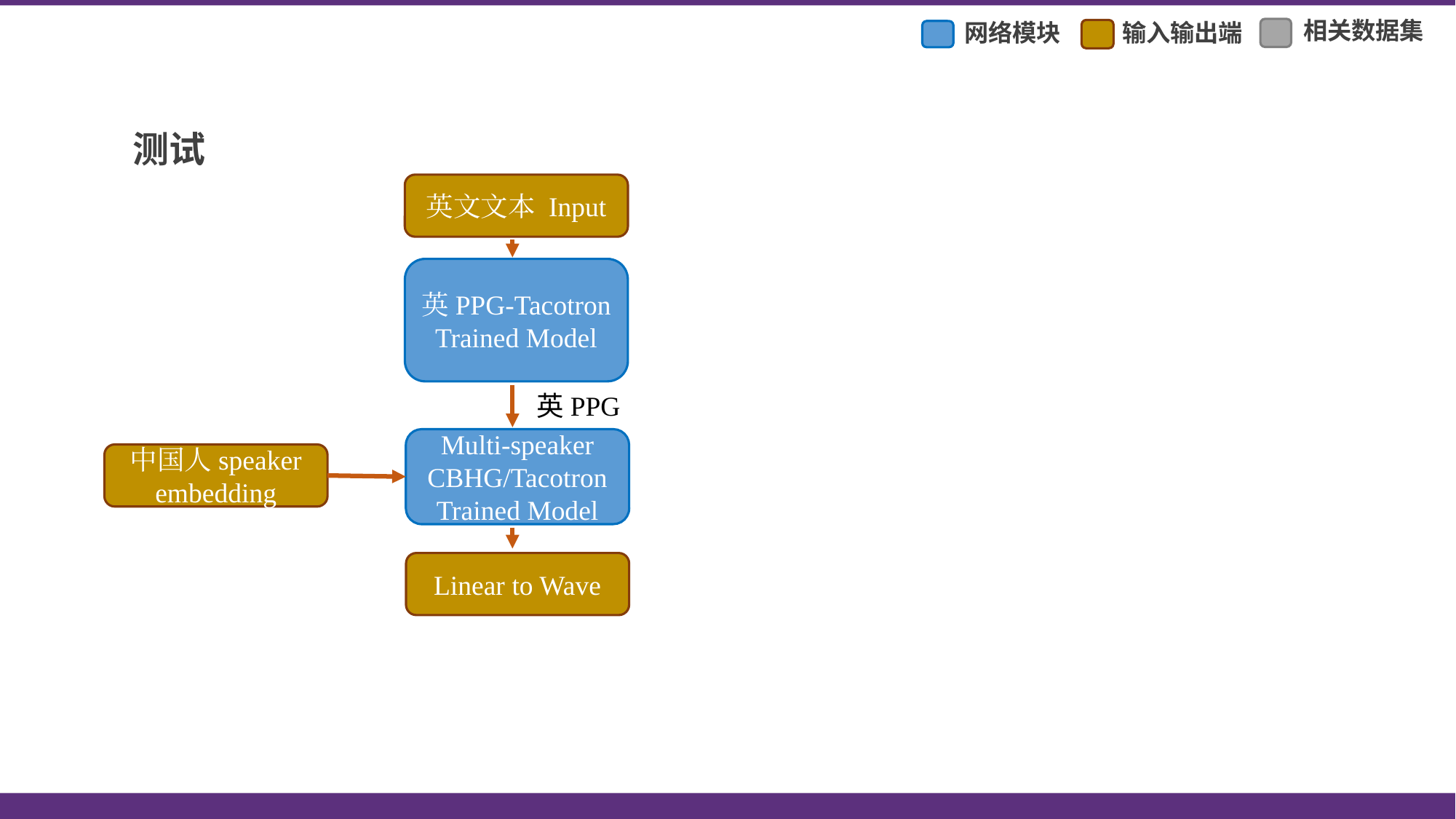

相关数据集
网络模块
输入输出端

测试
英文文本 Input
英PPG-Tacotron Trained Model
英PPG
Multi-speaker CBHG/Tacotron Trained Model
中国人speaker embedding
Linear to Wave